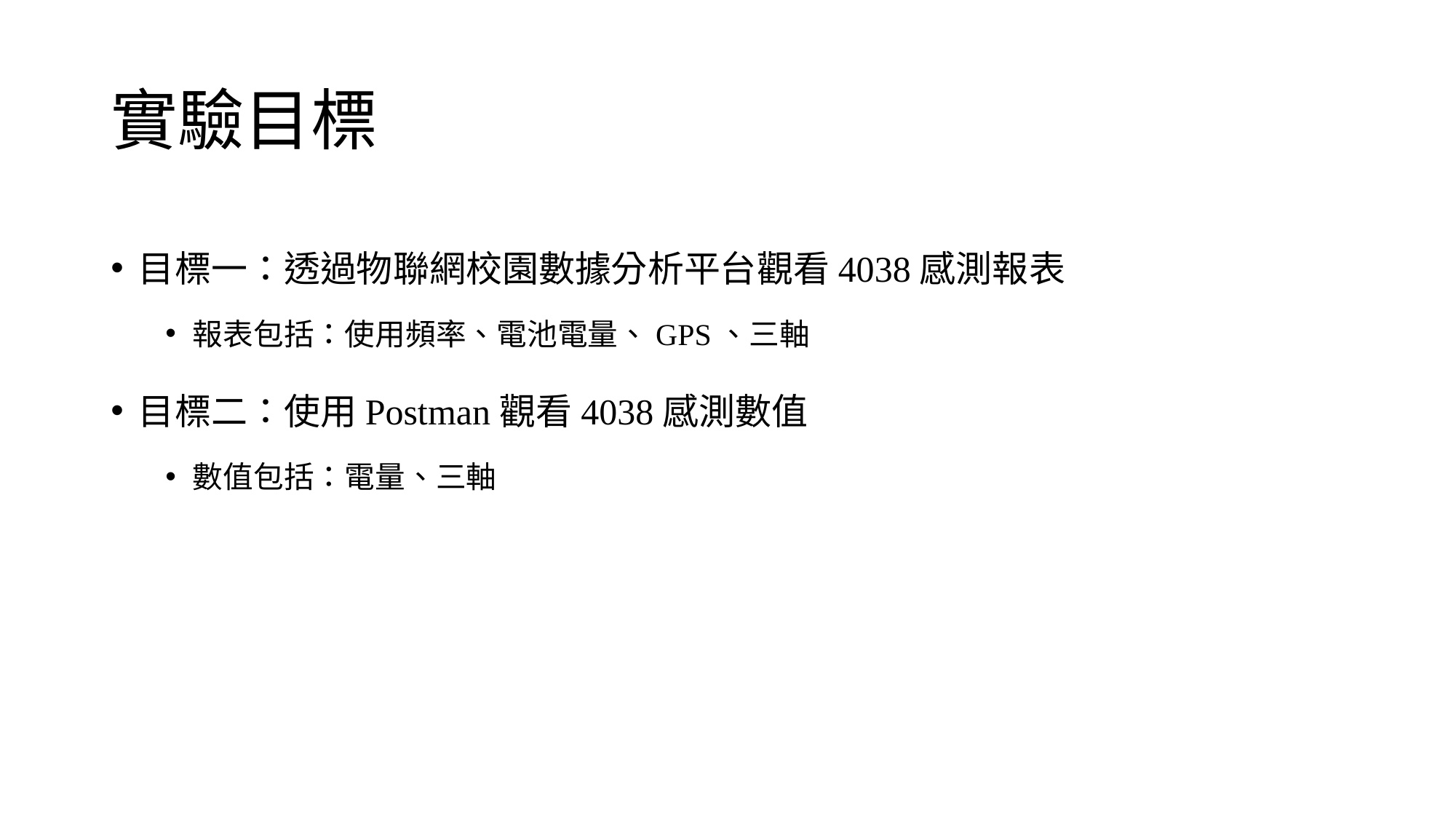

# 實驗目標
目標一：透過物聯網校園數據分析平台觀看4038感測報表
報表包括：使用頻率、電池電量、GPS、三軸
目標二：使用Postman觀看4038感測數值
數值包括：電量、三軸